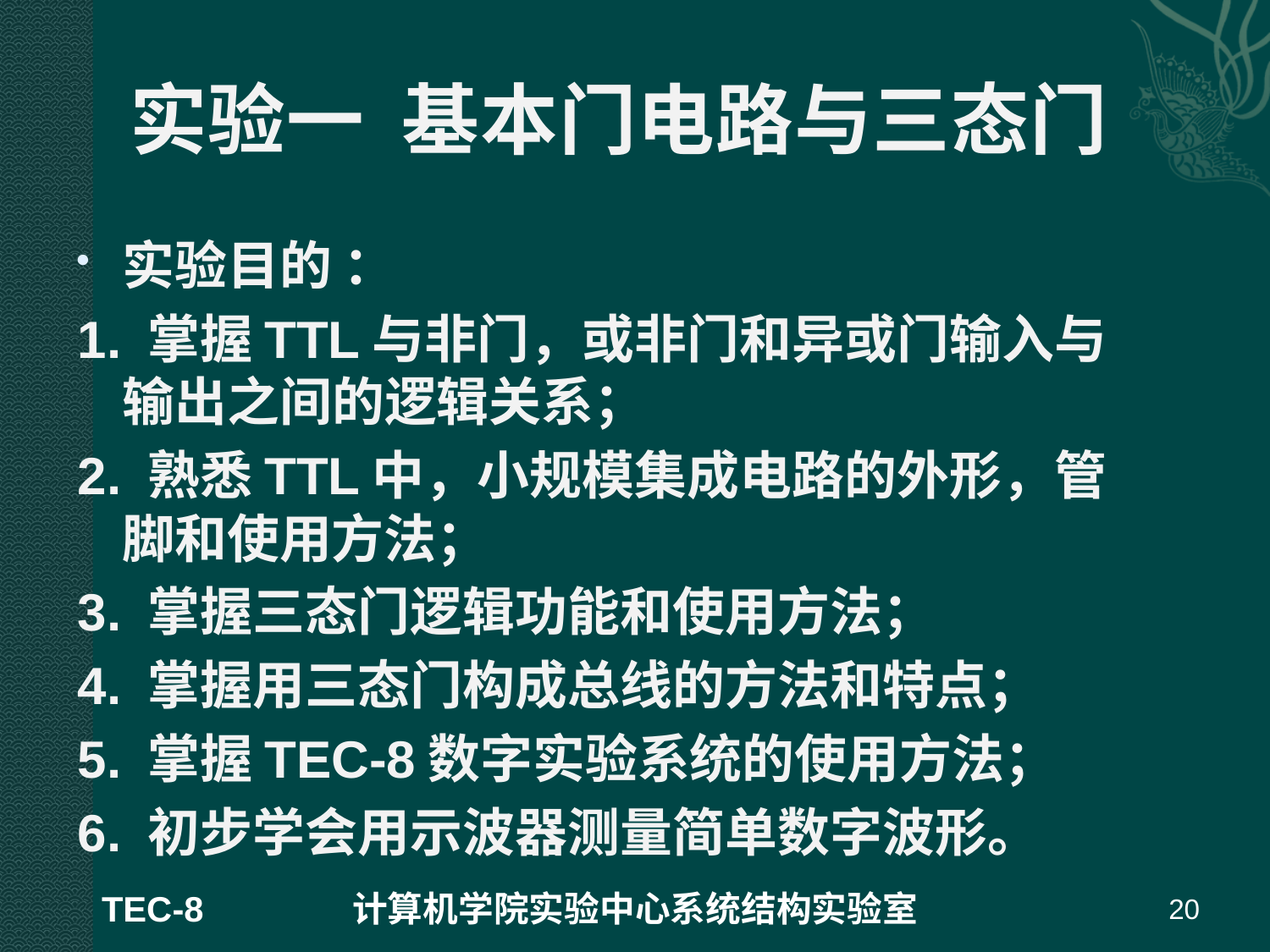

# 实验一  基本门电路与三态门
实验目的 ：
1. 掌握TTL与非门，或非门和异或门输入与输出之间的逻辑关系；
2. 熟悉TTL中，小规模集成电路的外形，管脚和使用方法；
3. 掌握三态门逻辑功能和使用方法；
4. 掌握用三态门构成总线的方法和特点；
5. 掌握TEC-8数字实验系统的使用方法；
6. 初步学会用示波器测量简单数字波形。

TEC-8
计算机学院实验中心系统结构实验室
20